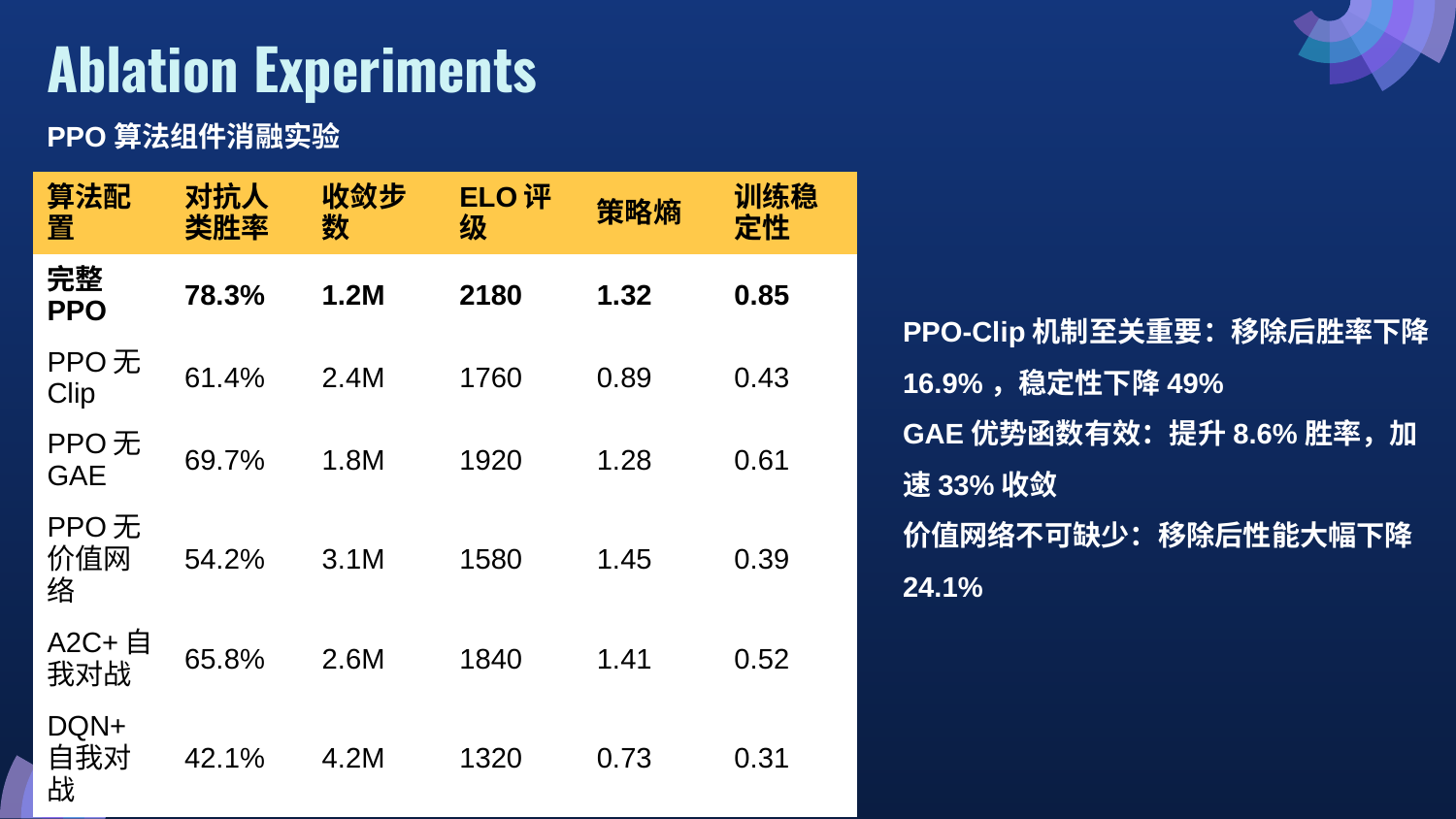

# Ablation Experiments
PPO算法组件消融实验
| 算法配置 | 对抗人类胜率 | 收敛步数 | ELO评级 | 策略熵 | 训练稳定性 |
| --- | --- | --- | --- | --- | --- |
| 完整PPO | 78.3% | 1.2M | 2180 | 1.32 | 0.85 |
| PPO无Clip | 61.4% | 2.4M | 1760 | 0.89 | 0.43 |
| PPO无GAE | 69.7% | 1.8M | 1920 | 1.28 | 0.61 |
| PPO无价值网络 | 54.2% | 3.1M | 1580 | 1.45 | 0.39 |
| A2C+自我对战 | 65.8% | 2.6M | 1840 | 1.41 | 0.52 |
| DQN+自我对战 | 42.1% | 4.2M | 1320 | 0.73 | 0.31 |
PPO-Clip机制至关重要：移除后胜率下降16.9%，稳定性下降49%
GAE优势函数有效：提升8.6%胜率，加速33%收敛
价值网络不可缺少：移除后性能大幅下降24.1%